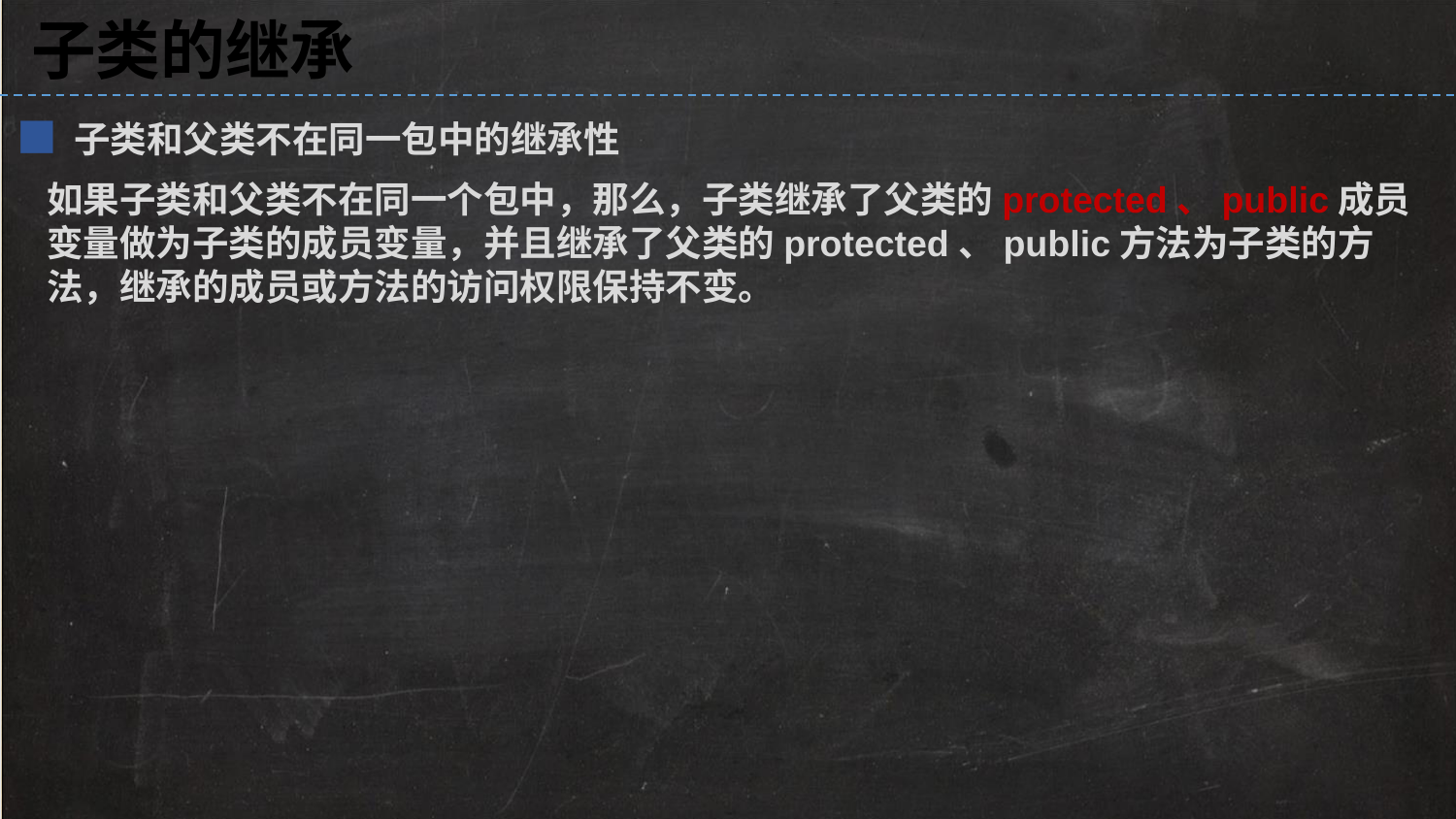

子类的继承
■ 子类和父类不在同一包中的继承性
如果子类和父类不在同一个包中，那么，子类继承了父类的protected、public成员变量做为子类的成员变量，并且继承了父类的protected、public方法为子类的方法，继承的成员或方法的访问权限保持不变。